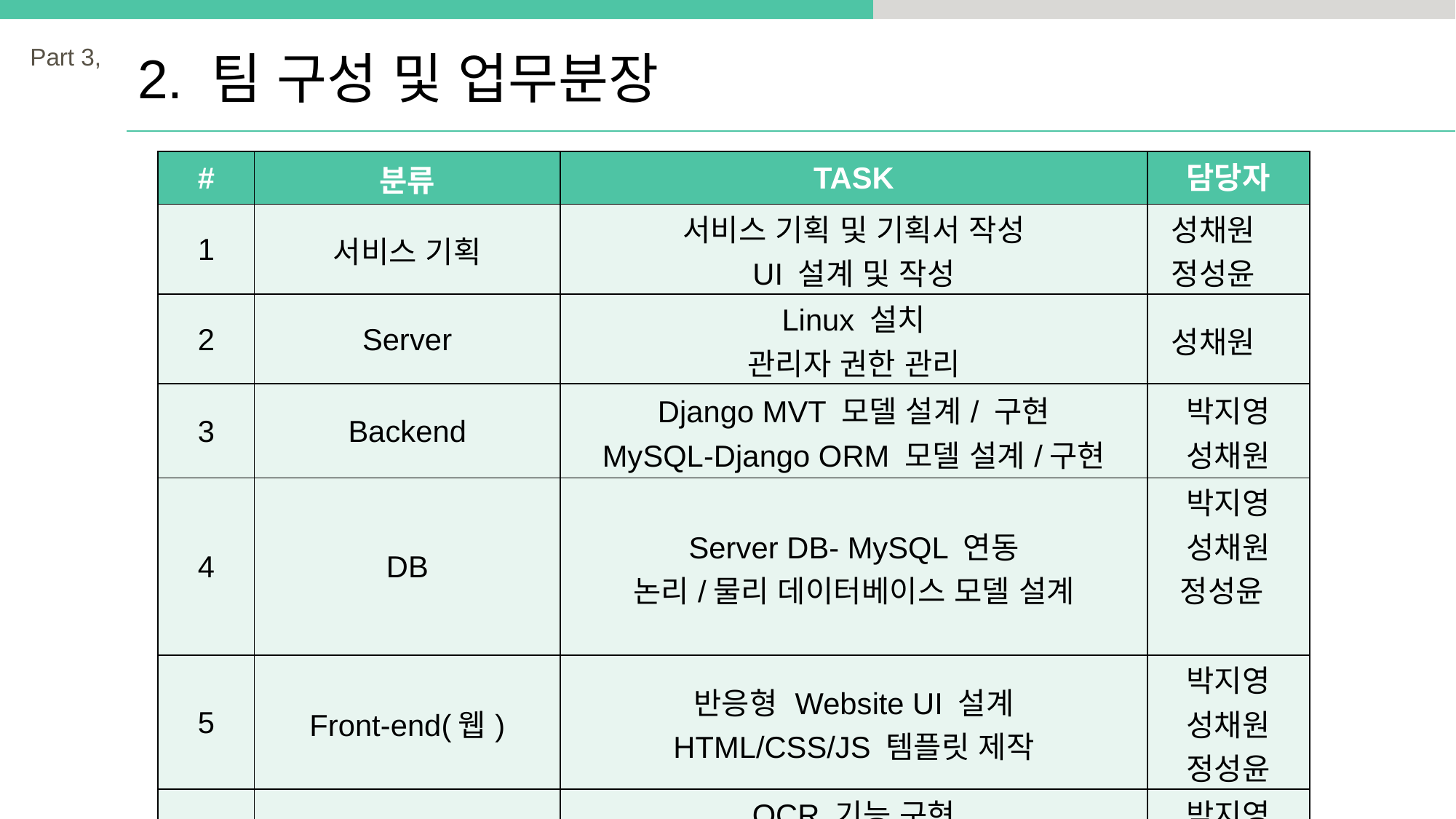

Part 3,
2. 팀 구성 및 업무분장
| # | 분류 | TASK | 담당자 |
| --- | --- | --- | --- |
| 1 | 서비스 기획 | 서비스 기획 및 기획서 작성 UI 설계 및 작성 | 성채원　 정성윤 |
| 2 | Server | Linux 설치 관리자 권한 관리 | 성채원 |
| 3 | Backend | Django MVT 모델 설계/ 구현 MySQL-Django ORM 모델 설계/구현 | 박지영 성채원 |
| 4 | DB | Server DB- MySQL 연동 논리/물리 데이터베이스 모델 설계 | 박지영 성채원 정성윤 |
| 5 | Front-end(웹) | 반응형 Website UI 설계 HTML/CSS/JS 템플릿 제작 | 박지영 성채원 정성윤 |
| 6 | 이미지 인식 | OCR 기능 구현 텍스트 전처리 기능 구현 | 박지영 성채원 |